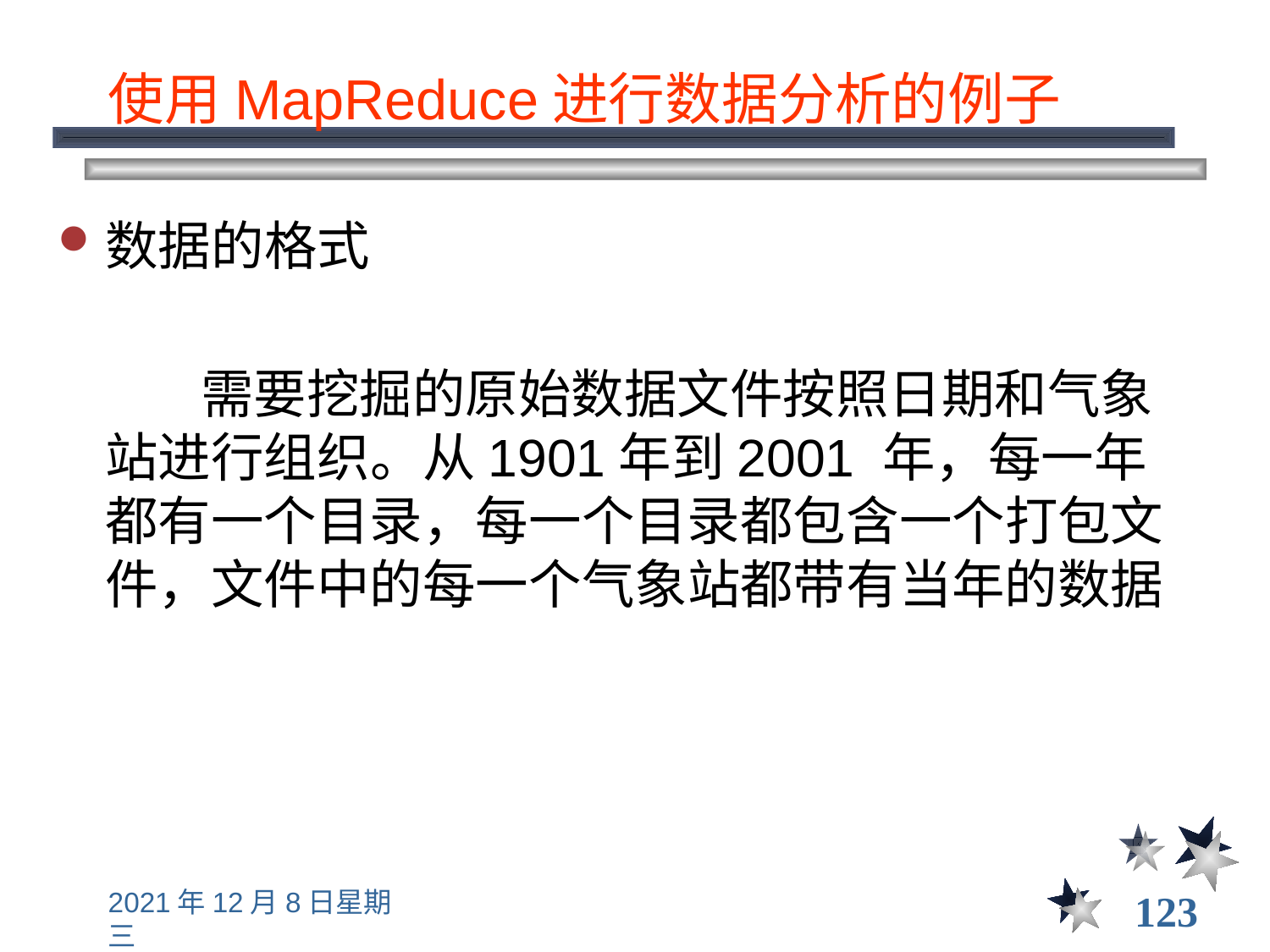

# 使用MapReduce进行数据分析的例子
数据的格式

           需要挖掘的原始数据文件按照日期和气象站进行组织。从1901年到2001 年，每一年都有一个目录，每一个目录都包含一个打包文件，文件中的每一个气象站都带有当年的数据
123
2021年12月8日星期三